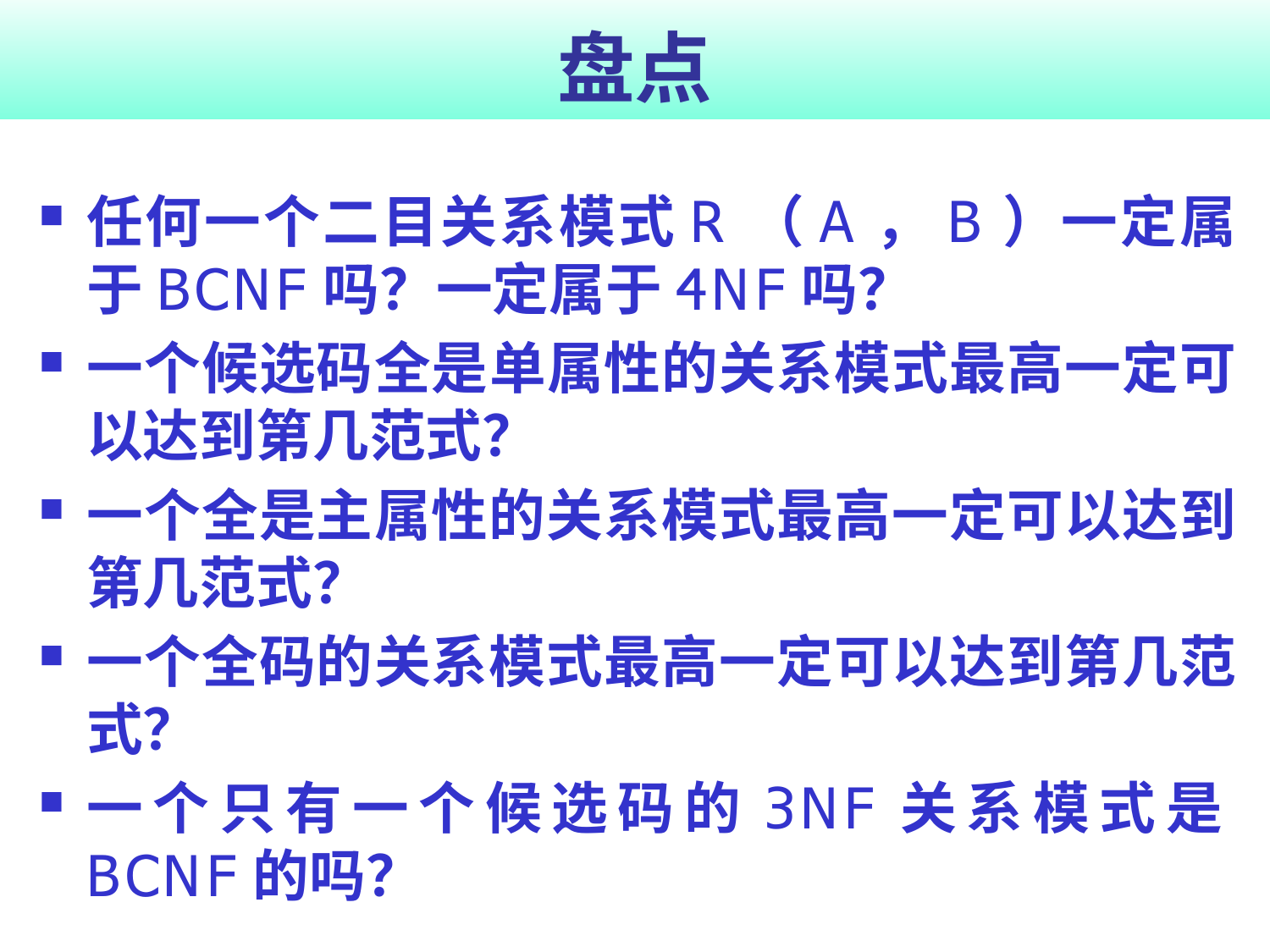

# 盘点
任何一个二目关系模式R（A，B）一定属于BCNF吗？一定属于4NF吗？
一个候选码全是单属性的关系模式最高一定可以达到第几范式？
一个全是主属性的关系模式最高一定可以达到第几范式？
一个全码的关系模式最高一定可以达到第几范式？
一个只有一个候选码的3NF关系模式是BCNF的吗？